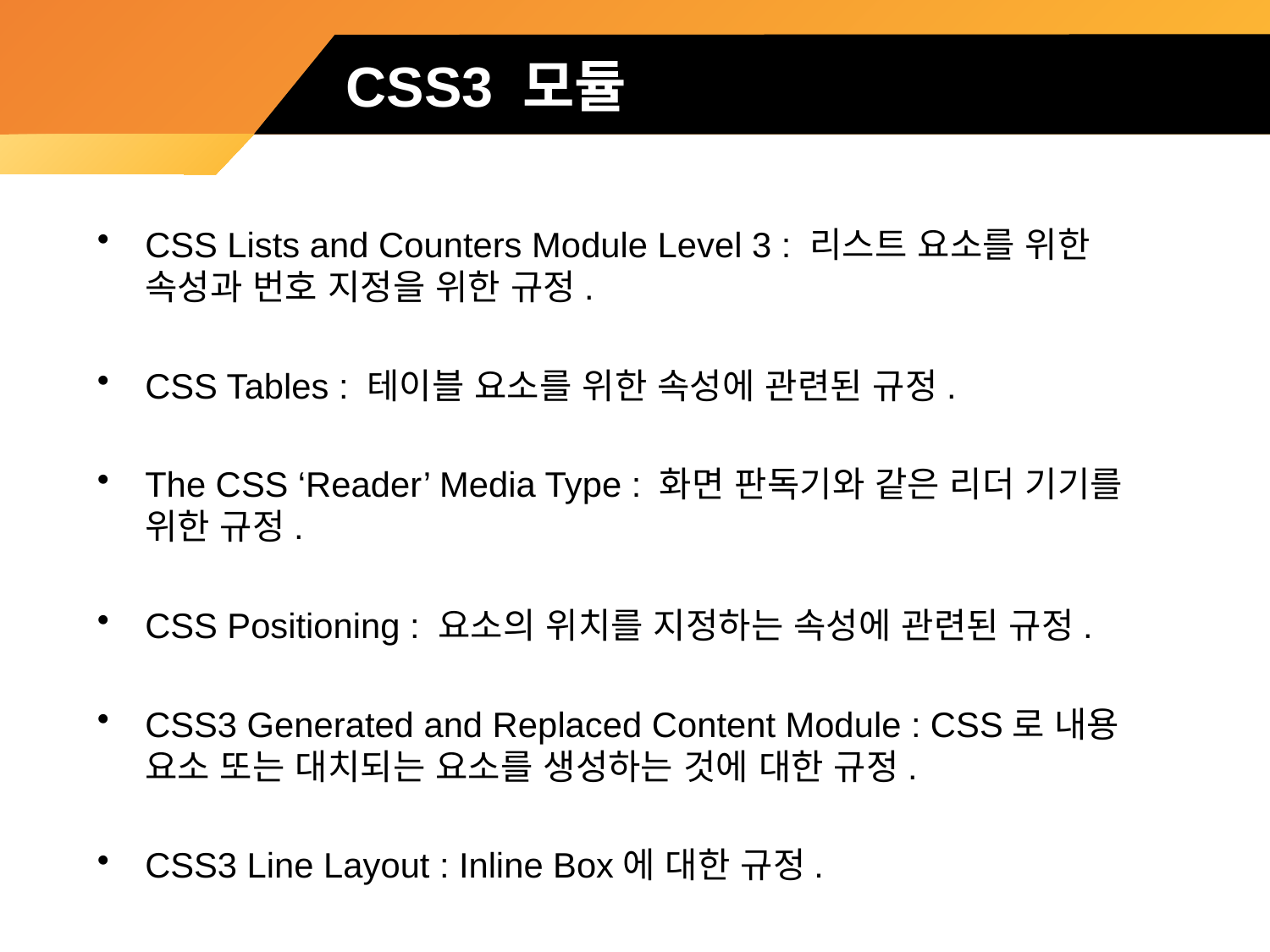

# CSS3 모듈
CSS Lists and Counters Module Level 3 : 리스트 요소를 위한 속성과 번호 지정을 위한 규정.

CSS Tables : 테이블 요소를 위한 속성에 관련된 규정.

The CSS ‘Reader’ Media Type : 화면 판독기와 같은 리더 기기를 위한 규정.

CSS Positioning : 요소의 위치를 지정하는 속성에 관련된 규정.

CSS3 Generated and Replaced Content Module : CSS로 내용 요소 또는 대치되는 요소를 생성하는 것에 대한 규정.

CSS3 Line Layout : Inline Box에 대한 규정.